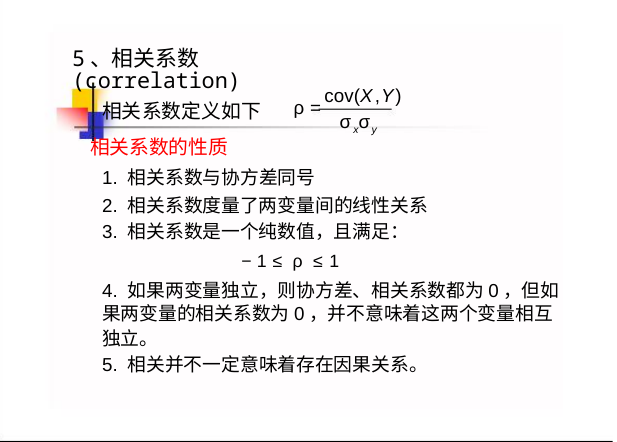

5、相关系数(correlation)
cov(X,Y)
ρ =
相关系数定义如下
σ σ
x
y
相关系数的性质
1. 相关系数与协方差同号
2. 相关系数度量了两变量间的线性关系
3. 相关系数是一个纯数值，且满足：
− 1 ≤ ρ ≤ 1
4. 如果两变量独立，则协方差、相关系数都为0，但如
果两变量的相关系数为0，并不意味着这两个变量相互
独立。
5. 相关并不一定意味着存在因果关系。